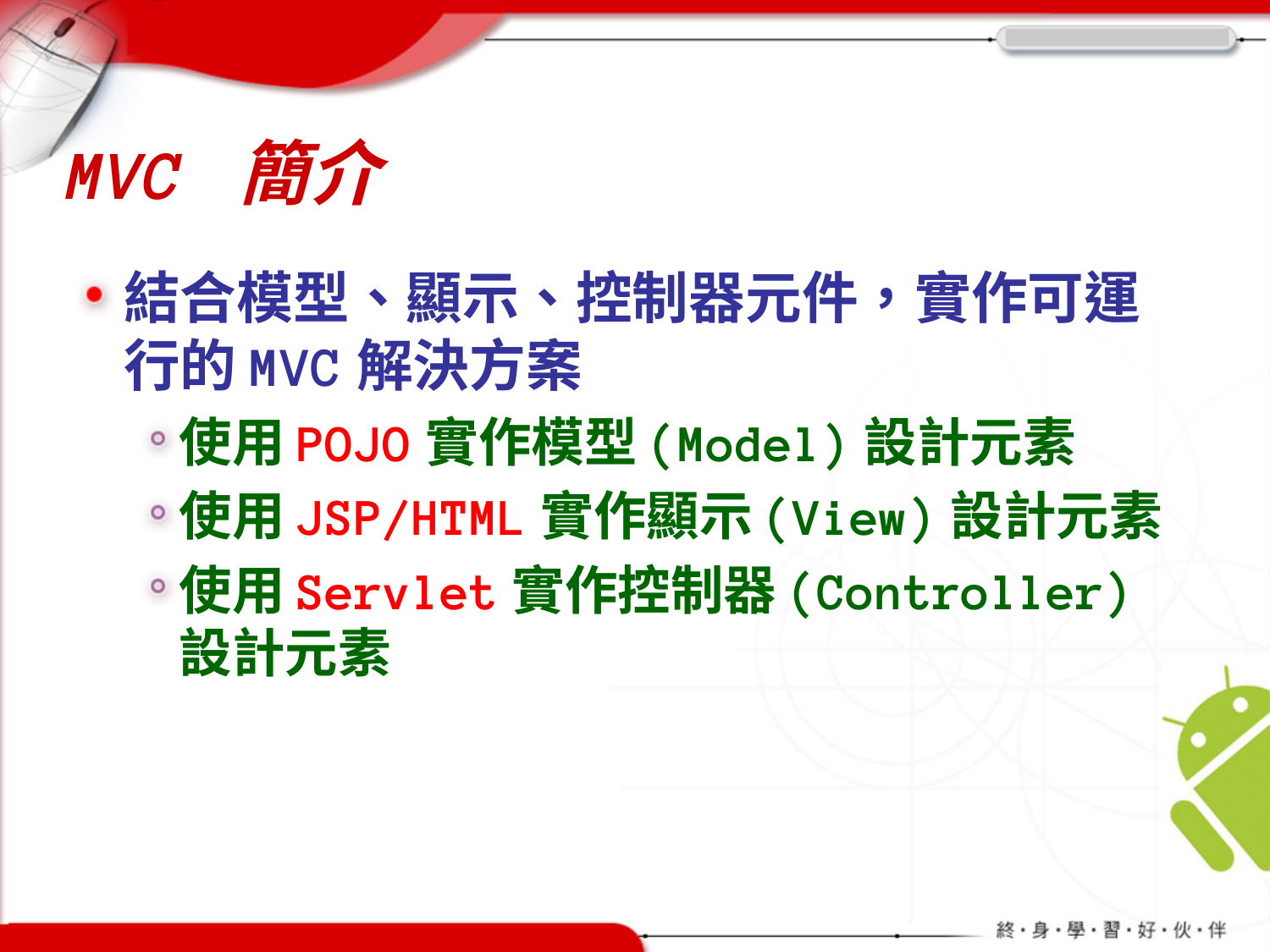

# MVC 簡介
結合模型、顯示、控制器元件，實作可運行的MVC解決方案
使用POJO實作模型(Model)設計元素
使用JSP/HTML實作顯示(View)設計元素
使用Servlet實作控制器(Controller)設計元素